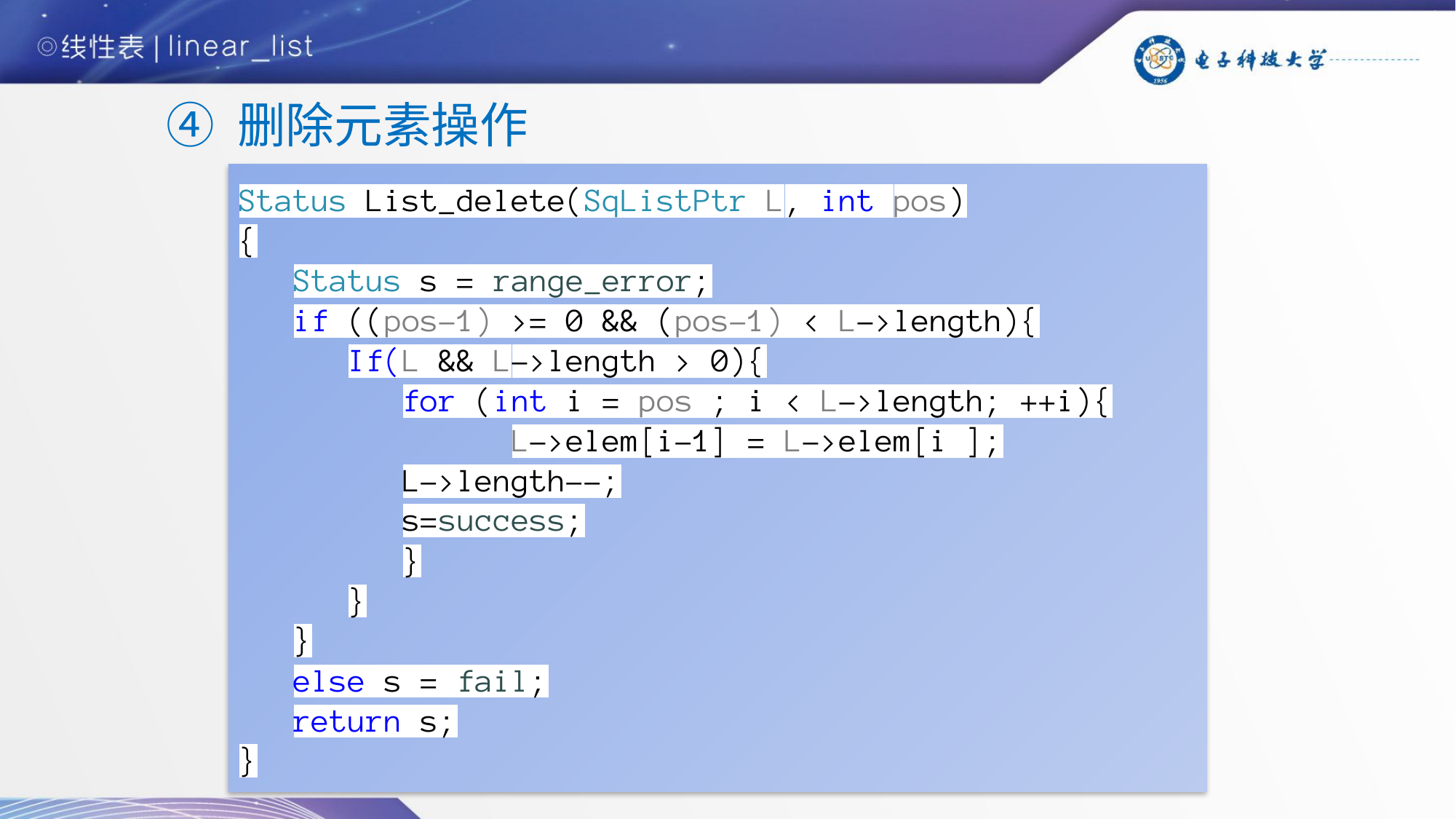

④ 删除元素操作
Status List_delete(SqListPtr L, int pos)
{
Status s = range_error;
if ((pos-1) >= 0 && (pos-1) < L->length){
If(L && L->length > 0){
for (int i = pos ; i < L->length; ++i){
	L->elem[i-1] = L->elem[i ];
L->length--;
s=success;
}
}
}
else s = fail;
return s;
}